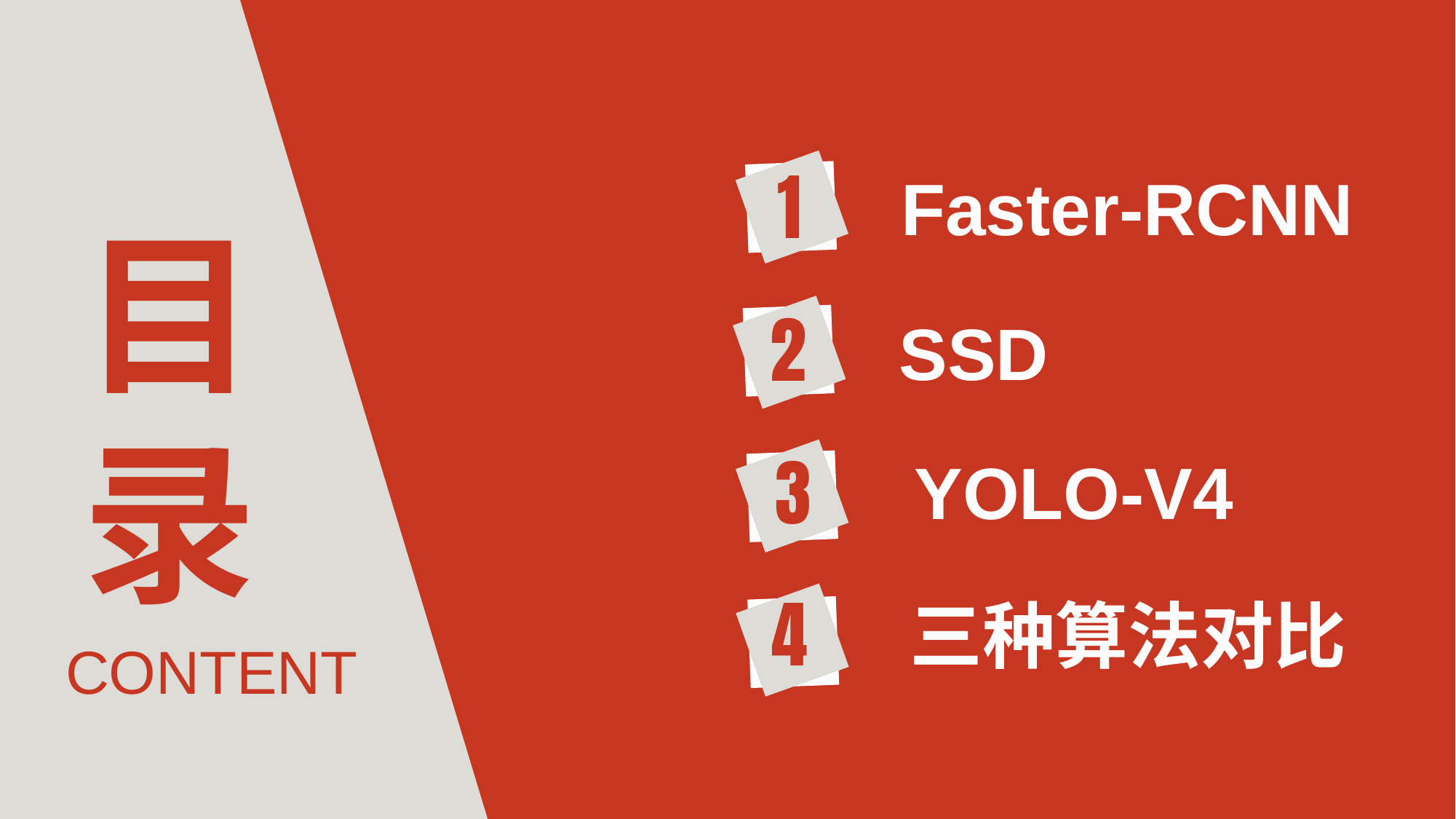

Faster-RCNN
1
1

目录

SSD
2

YOLO-V4
3

三种算法对比
4
CONTENT